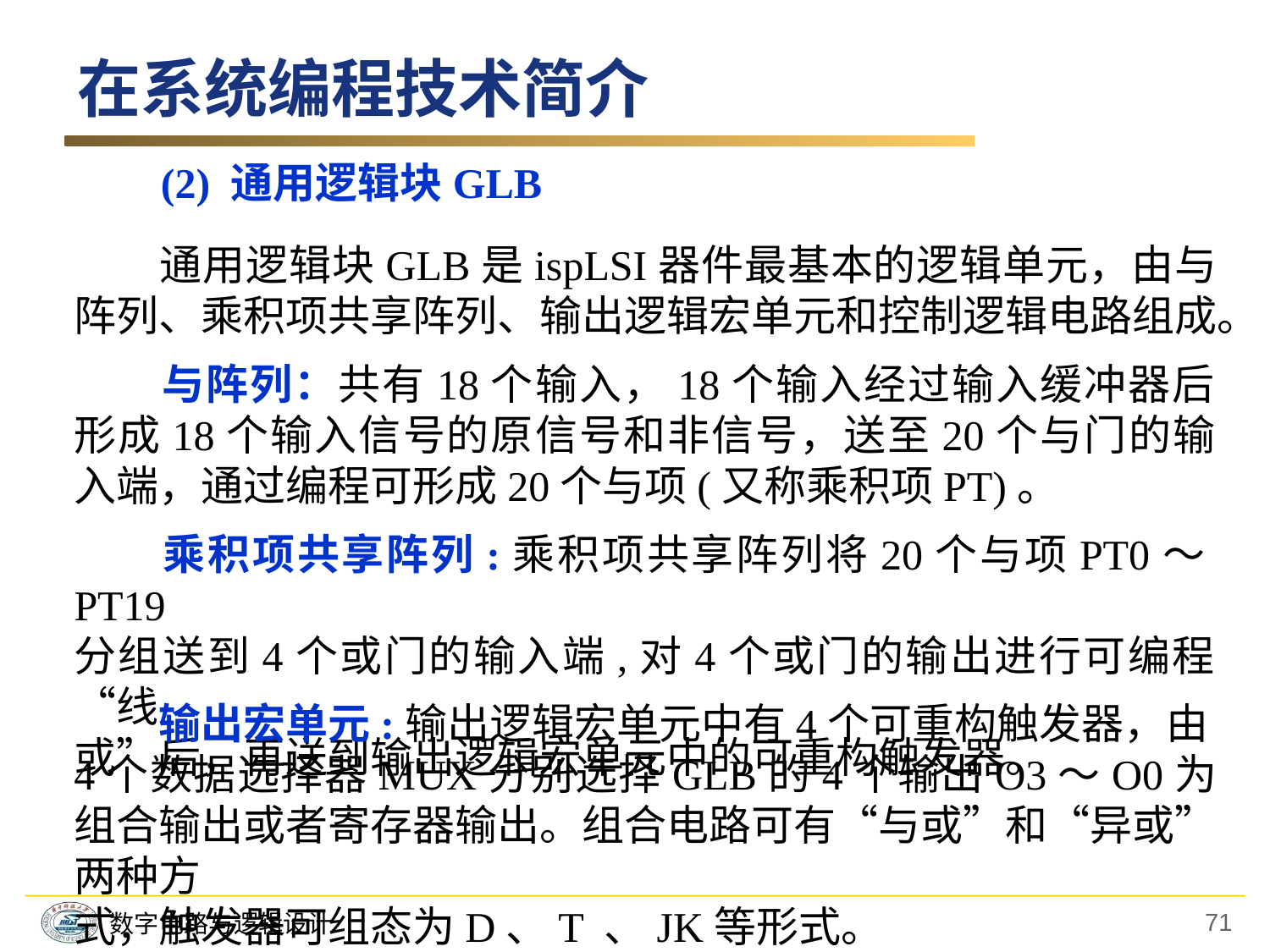

在系统编程技术简介
(2) 通用逻辑块GLB
　　通用逻辑块GLB是ispLSI器件最基本的逻辑单元，由与阵列、乘积项共享阵列、输出逻辑宏单元和控制逻辑电路组成。
　　与阵列：共有18个输入，18个输入经过输入缓冲器后形成18个输入信号的原信号和非信号，送至20个与门的输入端，通过编程可形成20个与项(又称乘积项PT)。
　　乘积项共享阵列:乘积项共享阵列将20个与项PT0～PT19
分组送到4个或门的输入端,对4个或门的输出进行可编程“线
或”后，再送到输出逻辑宏单元中的可重构触发器。
　　输出宏单元:输出逻辑宏单元中有4个可重构触发器，由
4个数据选择器MUX分别选择GLB的4个输出O3～O0为组合输出或者寄存器输出。组合电路可有“与或”和“异或”两种方
式，触发器可组态为D、T 、JK等形式。
71
数字电路与逻辑设计